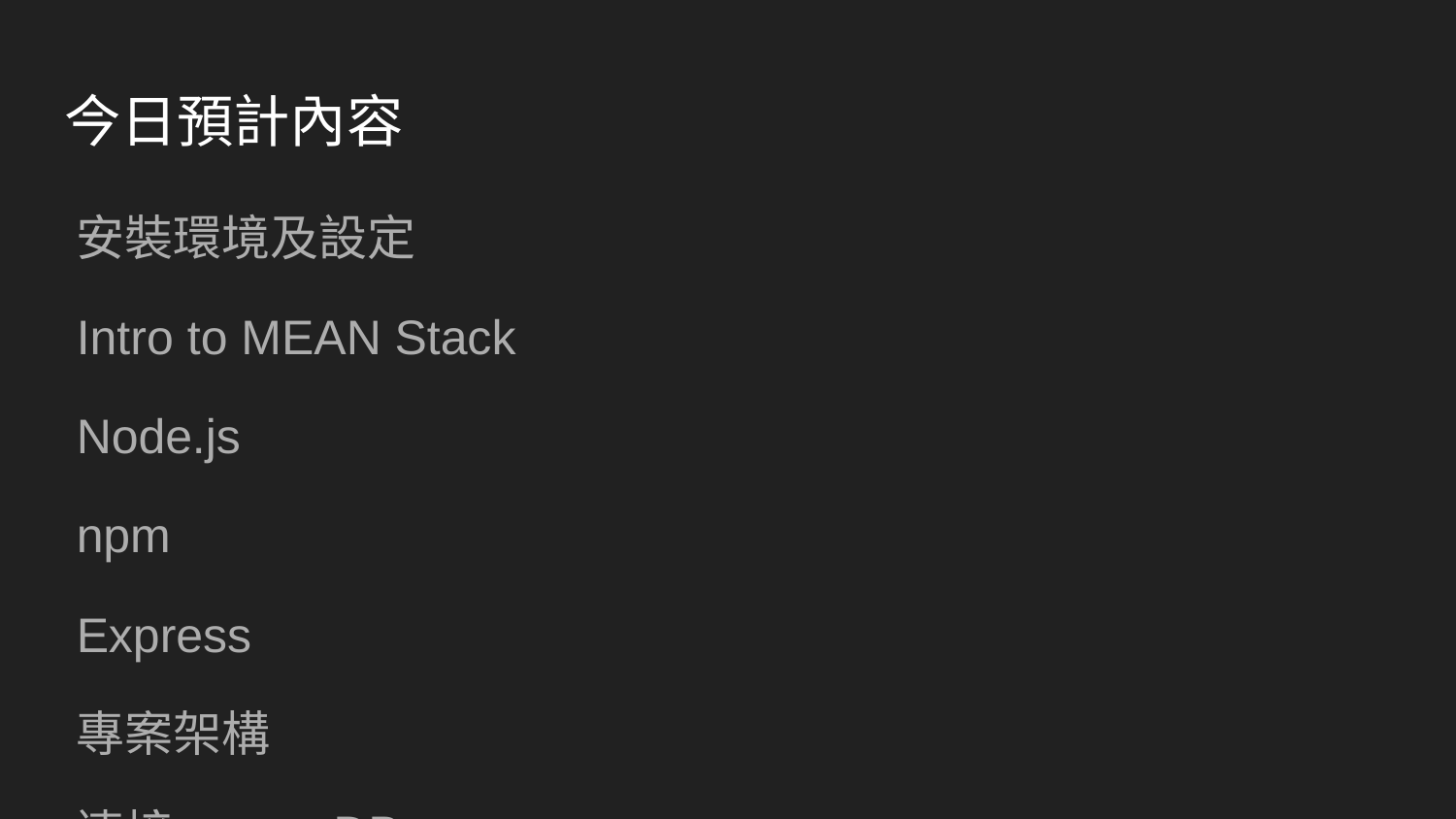

# 今日預計內容
安裝環境及設定
Intro to MEAN Stack
Node.js
npm
Express
專案架構
連接mongoDB
mongoDB ODM